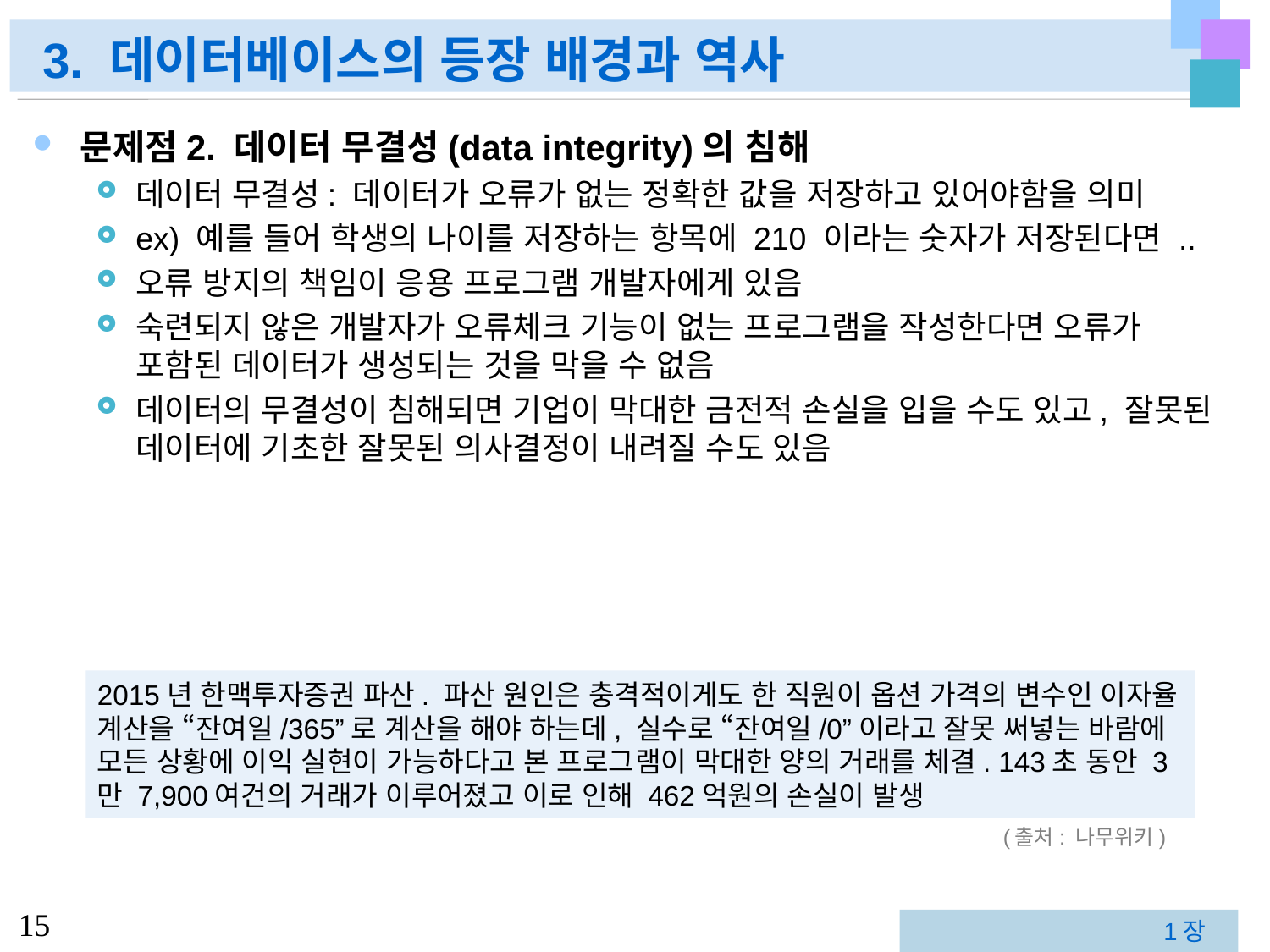

# 3. 데이터베이스의 등장 배경과 역사
문제점2. 데이터 무결성(data integrity)의 침해
데이터 무결성: 데이터가 오류가 없는 정확한 값을 저장하고 있어야함을 의미
ex) 예를 들어 학생의 나이를 저장하는 항목에 210 이라는 숫자가 저장된다면 ..
오류 방지의 책임이 응용 프로그램 개발자에게 있음
숙련되지 않은 개발자가 오류체크 기능이 없는 프로그램을 작성한다면 오류가 포함된 데이터가 생성되는 것을 막을 수 없음
데이터의 무결성이 침해되면 기업이 막대한 금전적 손실을 입을 수도 있고, 잘못된 데이터에 기초한 잘못된 의사결정이 내려질 수도 있음

2015년 한맥투자증권 파산. 파산 원인은 충격적이게도 한 직원이 옵션 가격의 변수인 이자율 계산을 “잔여일/365”로 계산을 해야 하는데, 실수로 “잔여일/0”이라고 잘못 써넣는 바람에 모든 상황에 이익 실현이 가능하다고 본 프로그램이 막대한 양의 거래를 체결. 143초 동안 3만 7,900여건의 거래가 이루어졌고 이로 인해 462억원의 손실이 발생
(출처: 나무위키)
1장